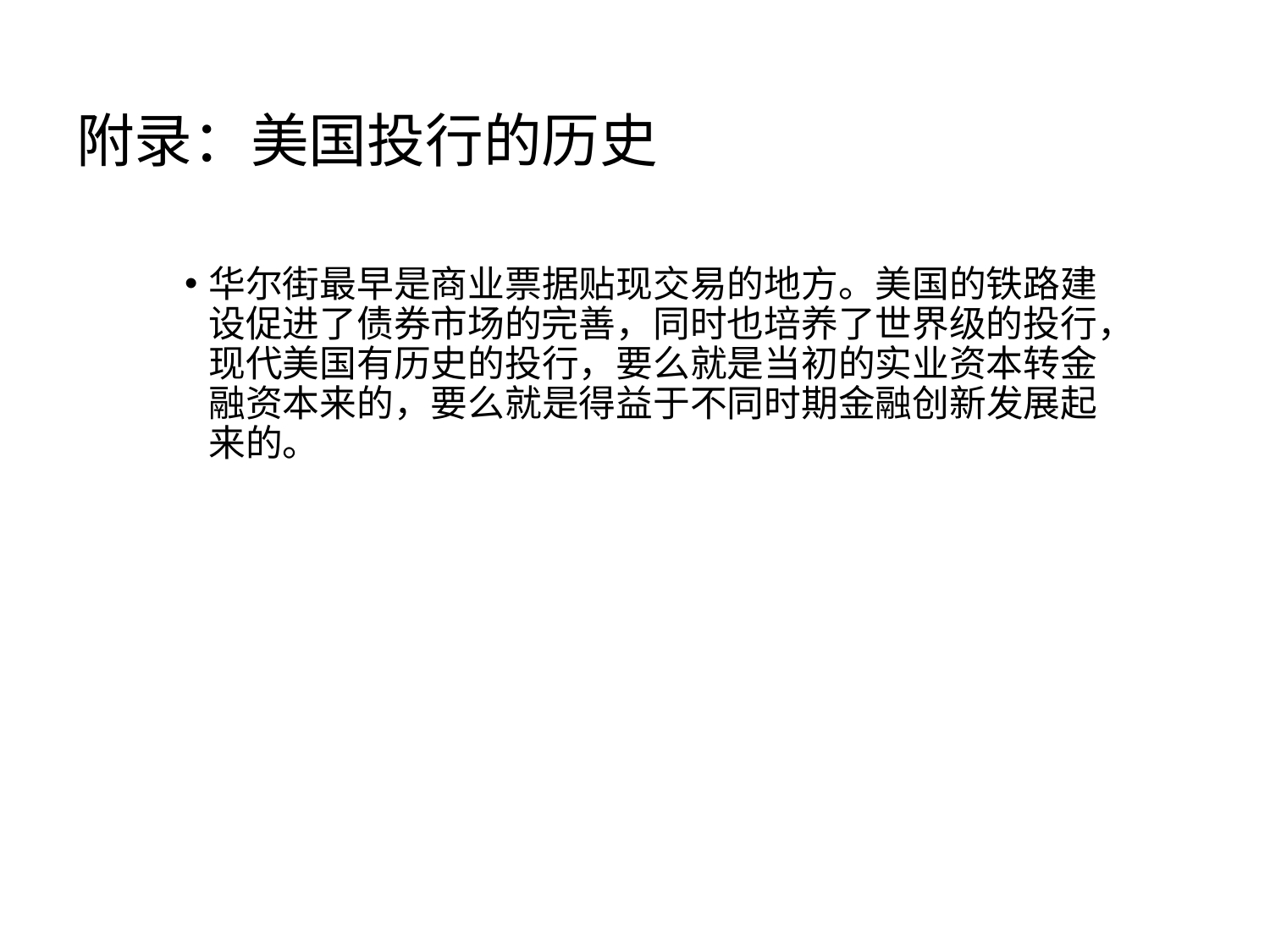

# 附录：美国投行的历史
华尔街最早是商业票据贴现交易的地方。美国的铁路建设促进了债券市场的完善，同时也培养了世界级的投行，现代美国有历史的投行，要么就是当初的实业资本转金融资本来的，要么就是得益于不同时期金融创新发展起来的。